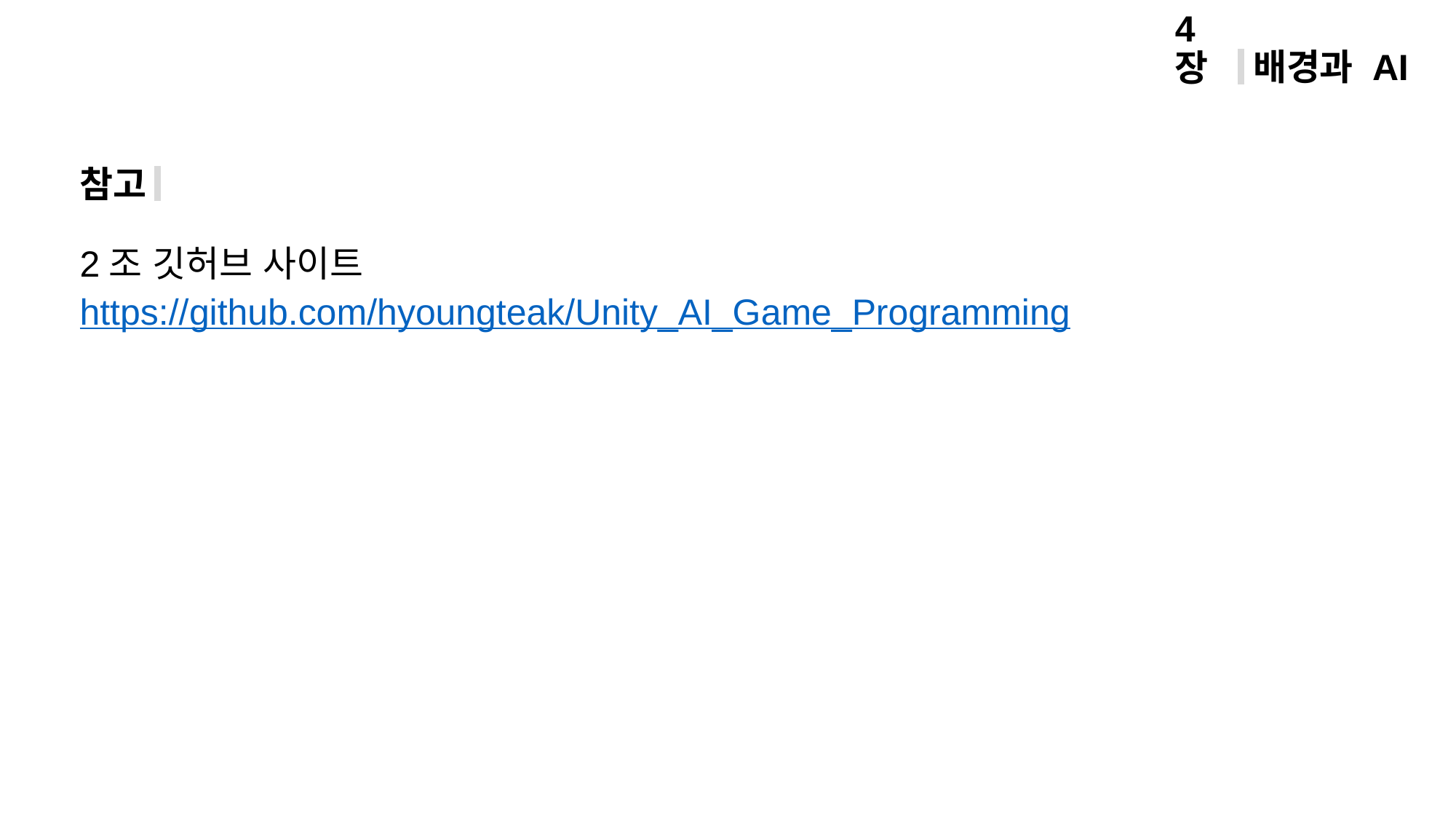

배경과 AI
4장
참고
2조 깃허브 사이트
https://github.com/hyoungteak/Unity_AI_Game_Programming